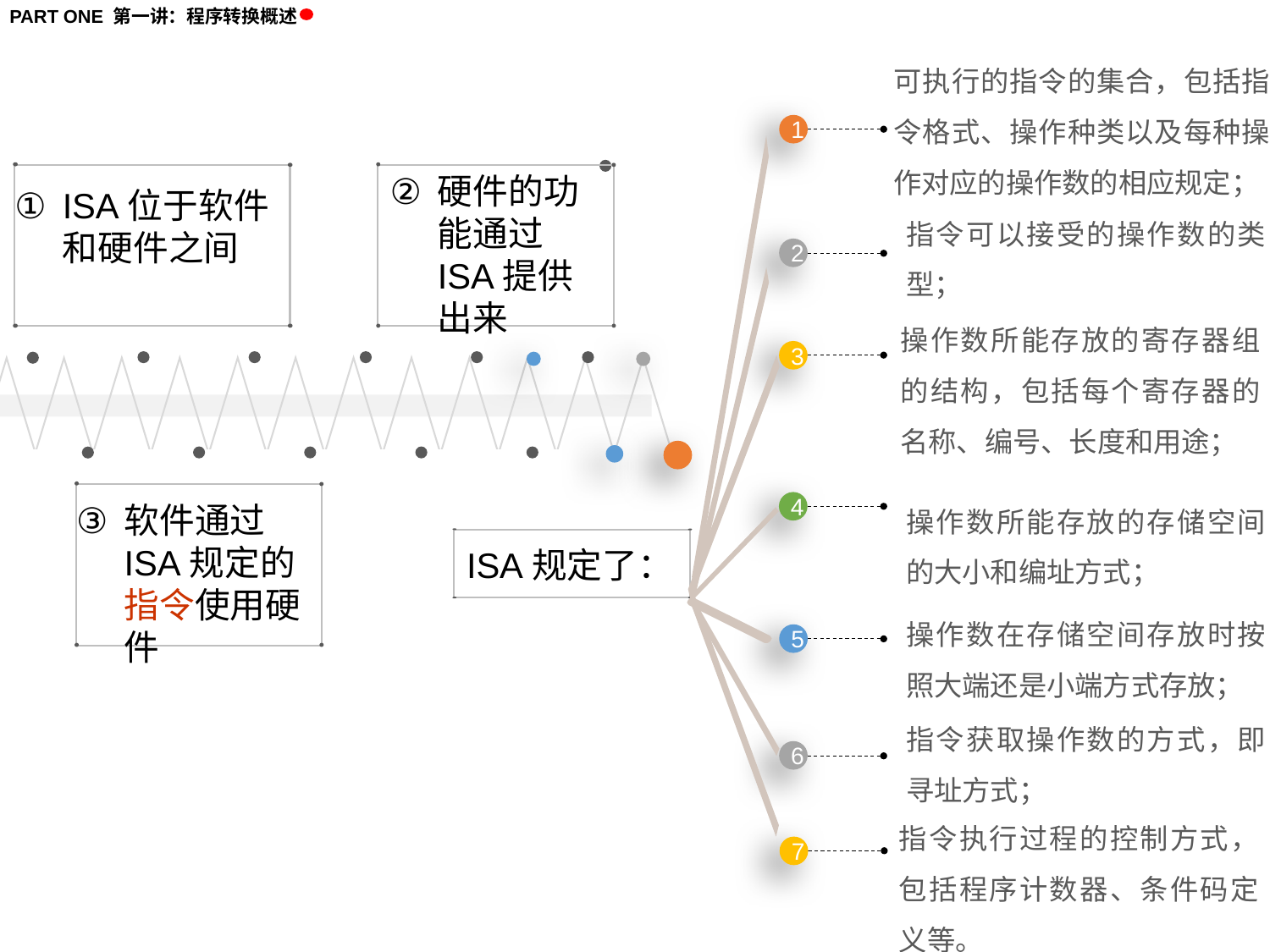

PART ONE 第一讲：程序转换概述

可执行的指令的集合，包括指令格式、操作种类以及每种操作对应的操作数的相应规定；
1

硬件的功能通过ISA提供出来
ISA位于软件和硬件之间
指令可以接受的操作数的类型；
2

操作数所能存放的寄存器组的结构，包括每个寄存器的名称、编号、长度和用途；
3

操作数所能存放的存储空间的大小和编址方式；
软件通过ISA规定的指令使用硬件
4

ISA规定了：

操作数在存储空间存放时按照大端还是小端方式存放；

5
指令获取操作数的方式，即寻址方式；
6
指令执行过程的控制方式，包括程序计数器、条件码定义等。
7